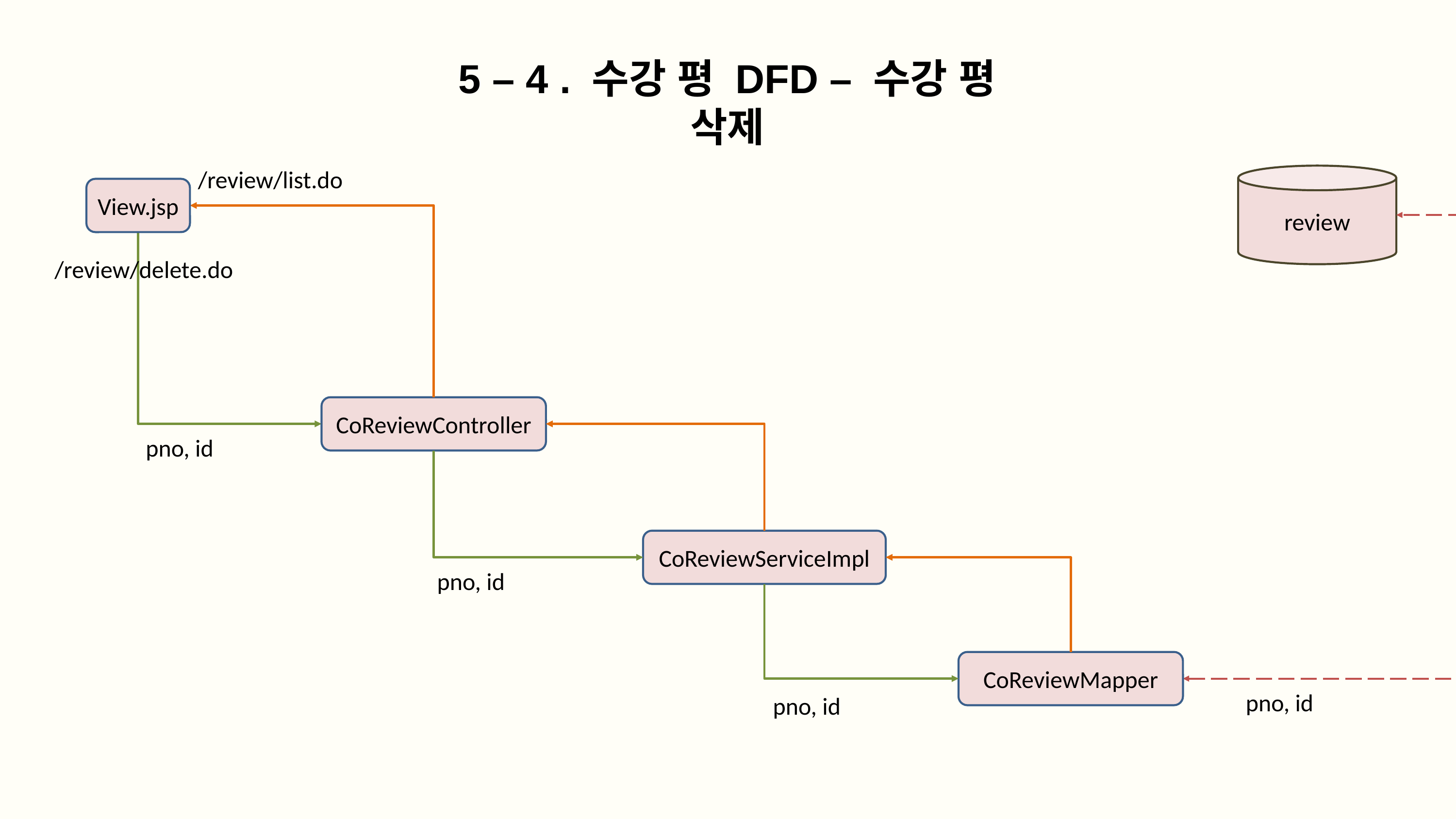

5 – 4 . 수강 평 DFD – 수강 평 삭제
/review/list.do
review
View.jsp
/review/delete.do
CoReviewController
pno, id
CoReviewServiceImpl
pno, id
CoReviewMapper
pno, id
pno, id